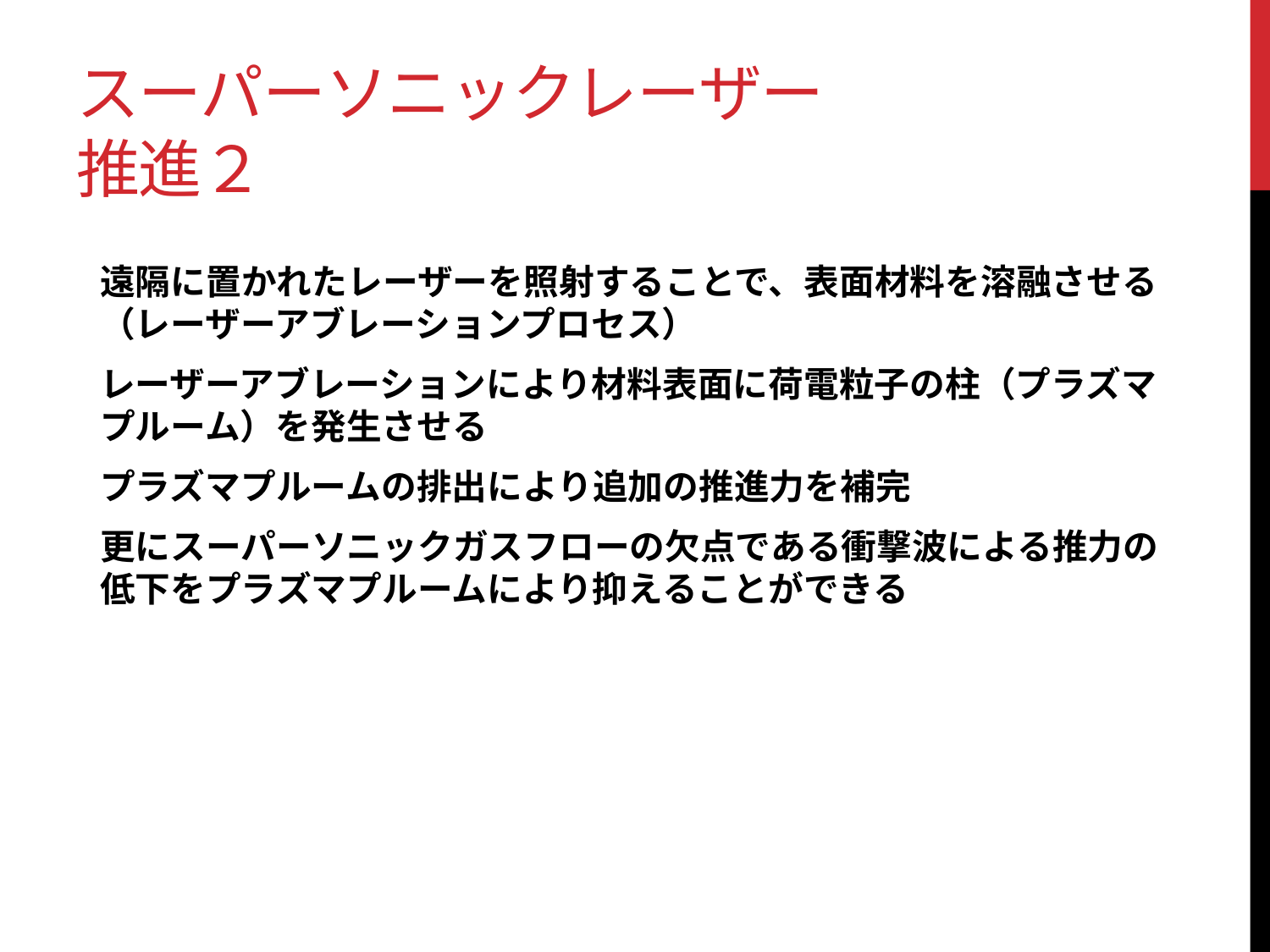

# スーパーソニックレーザー推進２
遠隔に置かれたレーザーを照射することで、表面材料を溶融させる（レーザーアブレーションプロセス）
レーザーアブレーションにより材料表面に荷電粒子の柱（プラズマプルーム）を発生させる
プラズマプルームの排出により追加の推進力を補完
更にスーパーソニックガスフローの欠点である衝撃波による推力の低下をプラズマプルームにより抑えることができる